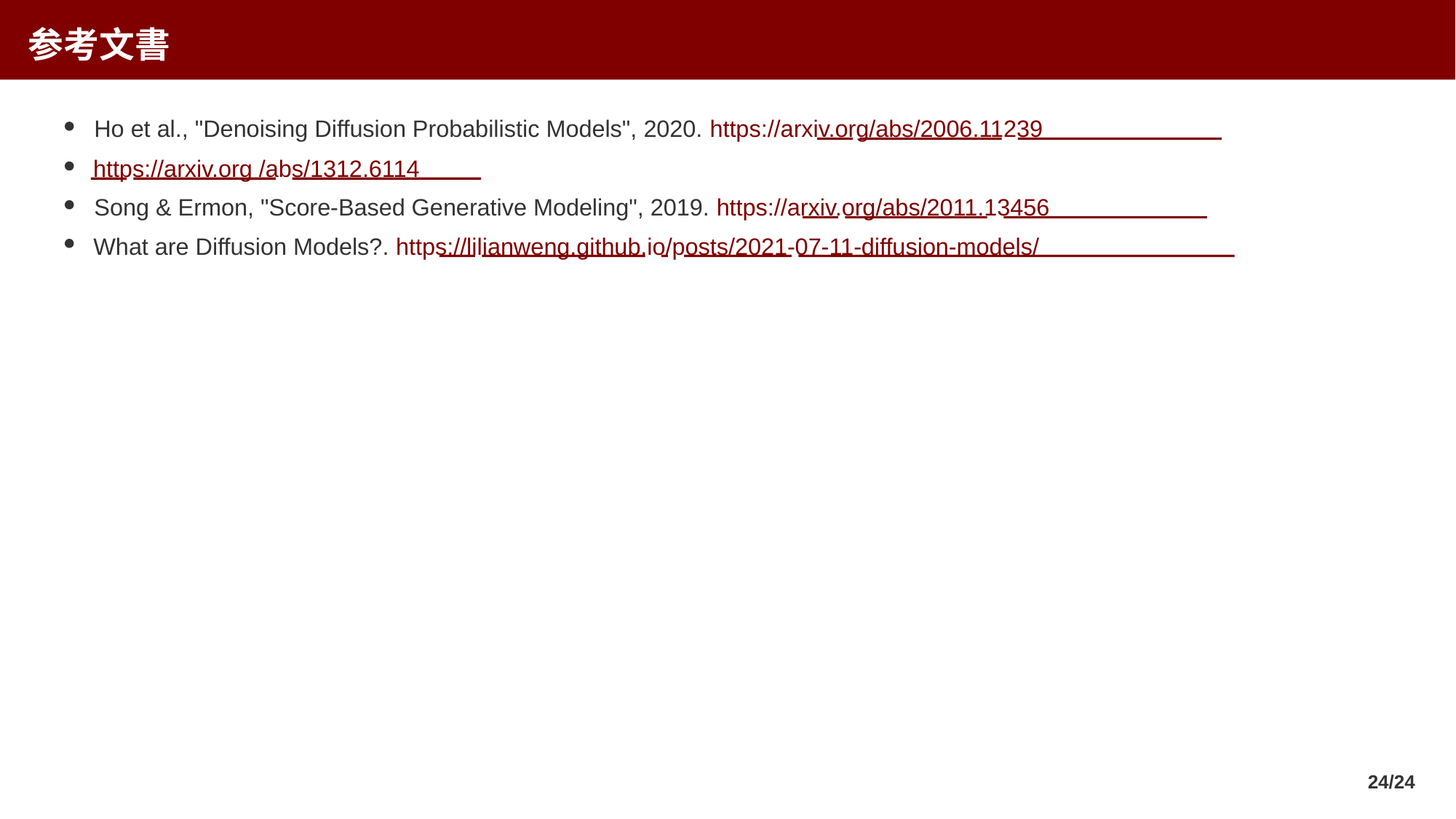

参考文書
Ho et al., "Denoising Diffusion Probabilistic Models", 2020. https://arxiv.org/abs/2006.11239

https://arxiv.org /abs/1312.6114

Song & Ermon, "Score-Based Generative Modeling", 2019. https://arxiv.org/abs/2011.13456

What are Diffusion Models?. https://lilianweng.github.io/posts/2021-07-11-diffusion-models/

24/24